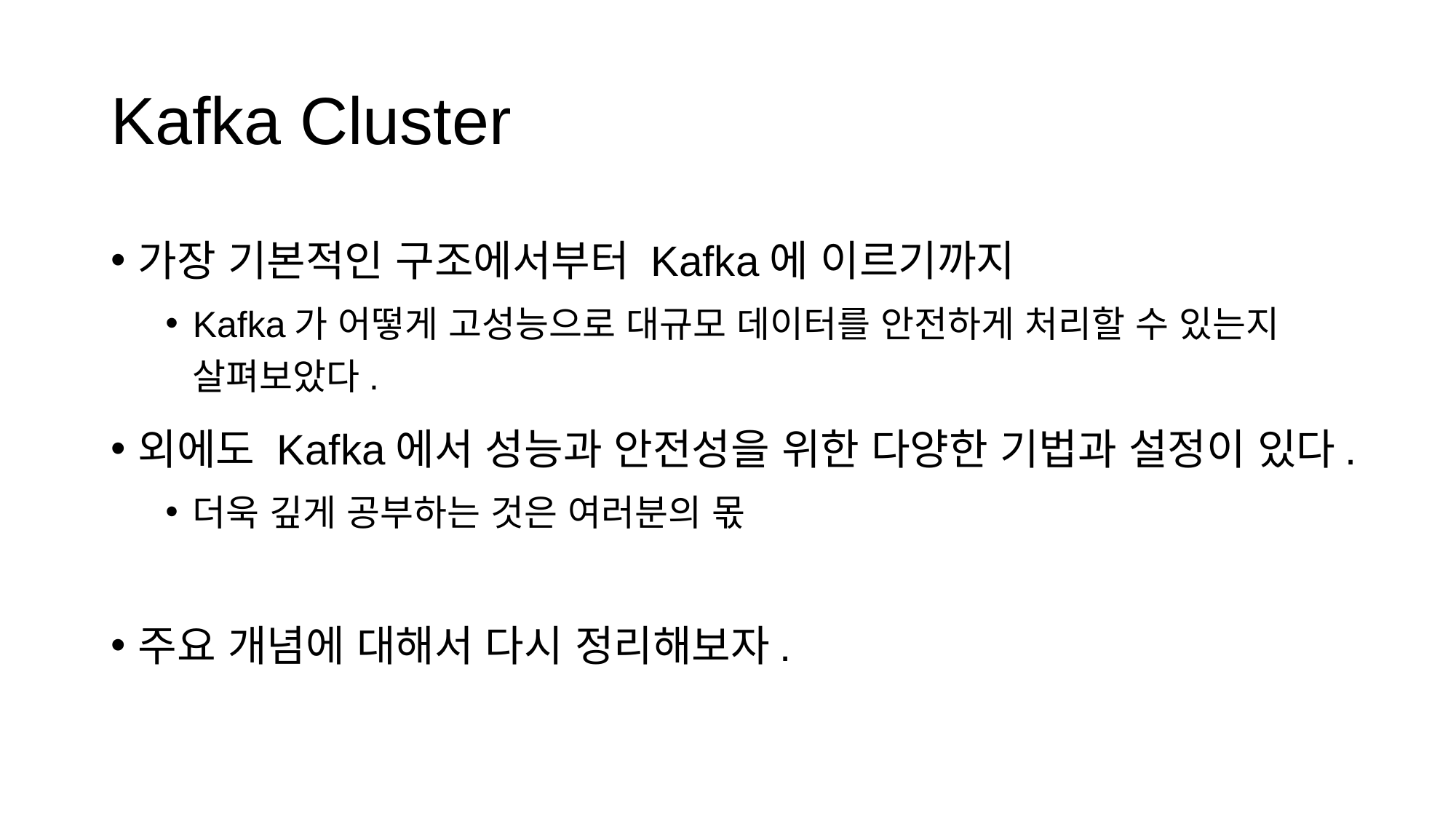

# Kafka Cluster
가장 기본적인 구조에서부터 Kafka에 이르기까지
Kafka가 어떻게 고성능으로 대규모 데이터를 안전하게 처리할 수 있는지 살펴보았다.
외에도 Kafka에서 성능과 안전성을 위한 다양한 기법과 설정이 있다.
더욱 깊게 공부하는 것은 여러분의 몫

주요 개념에 대해서 다시 정리해보자.